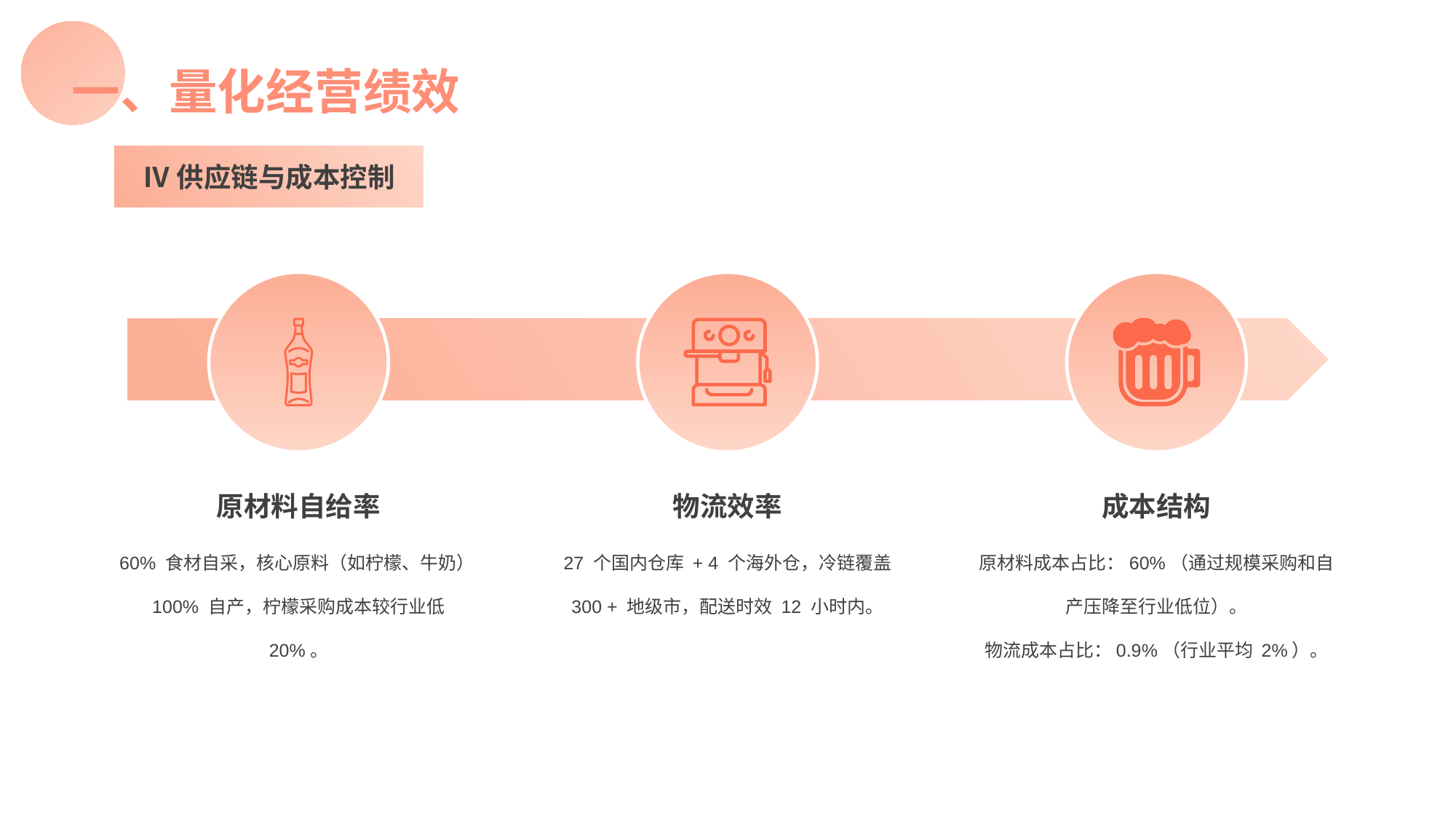

一、量化经营绩效
Ⅳ供应链与成本控制

原材料自给率
60% 食材自采，核心原料（如柠檬、牛奶）100% 自产，柠檬采购成本较行业低 20%。

物流效率
27 个国内仓库 + 4 个海外仓，冷链覆盖 300 + 地级市，配送时效 12 小时内。

成本结构
原材料成本占比：60%（通过规模采购和自产压降至行业低位）。
物流成本占比：0.9%（行业平均 2%）。